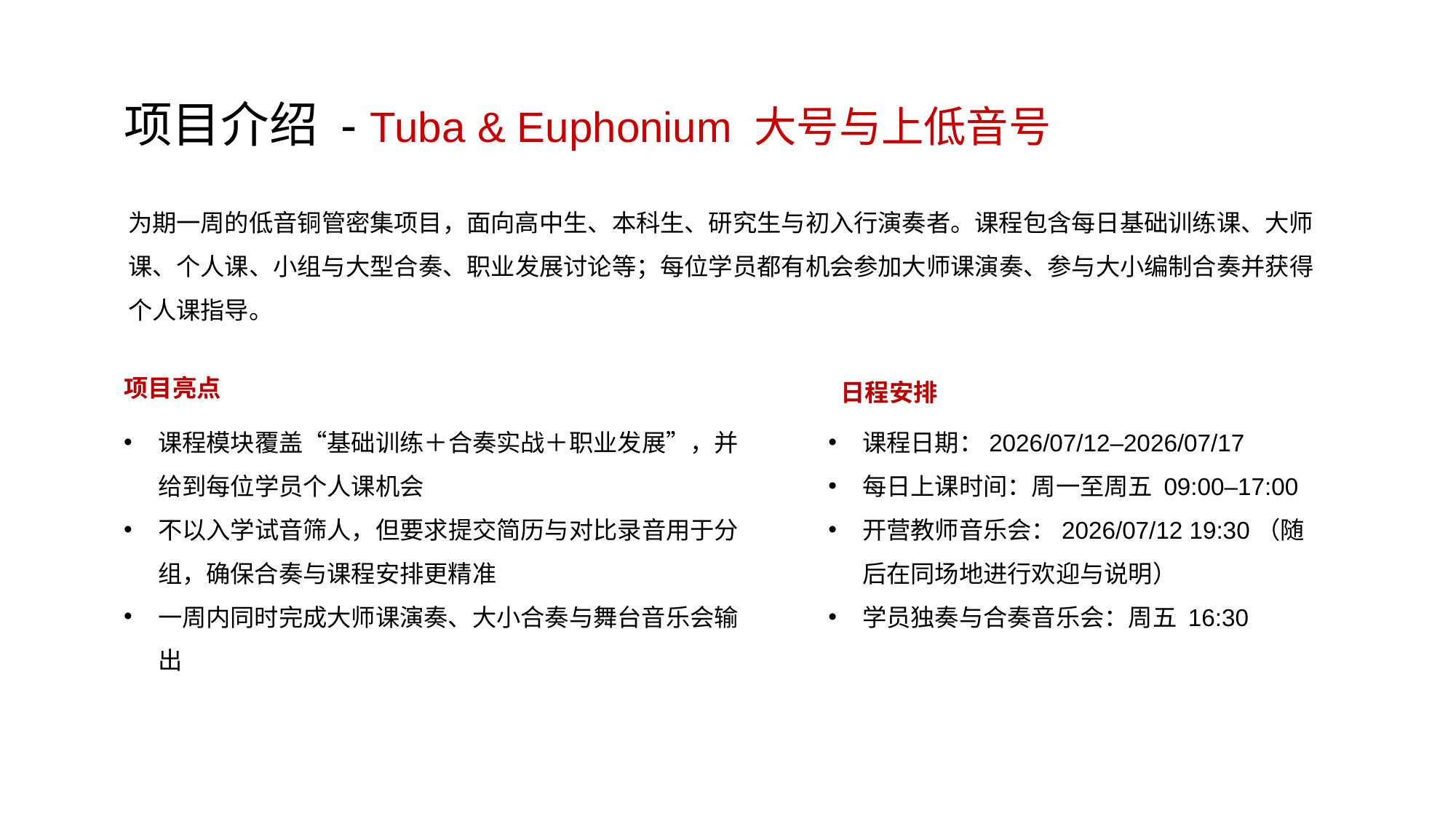

项目介绍 - Tuba & Euphonium 大号与上低音号
为期一周的低音铜管密集项目，面向高中生、本科生、研究生与初入行演奏者。课程包含每日基础训练课、大师课、个人课、小组与大型合奏、职业发展讨论等；每位学员都有机会参加大师课演奏、参与大小编制合奏并获得个人课指导。
日程安排
课程日期：2026/07/12–2026/07/17
每日上课时间：周一至周五 09:00–17:00
开营教师音乐会：2026/07/12 19:30（随后在同场地进行欢迎与说明）
学员独奏与合奏音乐会：周五 16:30
项目亮点
课程模块覆盖“基础训练＋合奏实战＋职业发展”，并给到每位学员个人课机会
不以入学试音筛人，但要求提交简历与对比录音用于分组，确保合奏与课程安排更精准
一周内同时完成大师课演奏、大小合奏与舞台音乐会输出